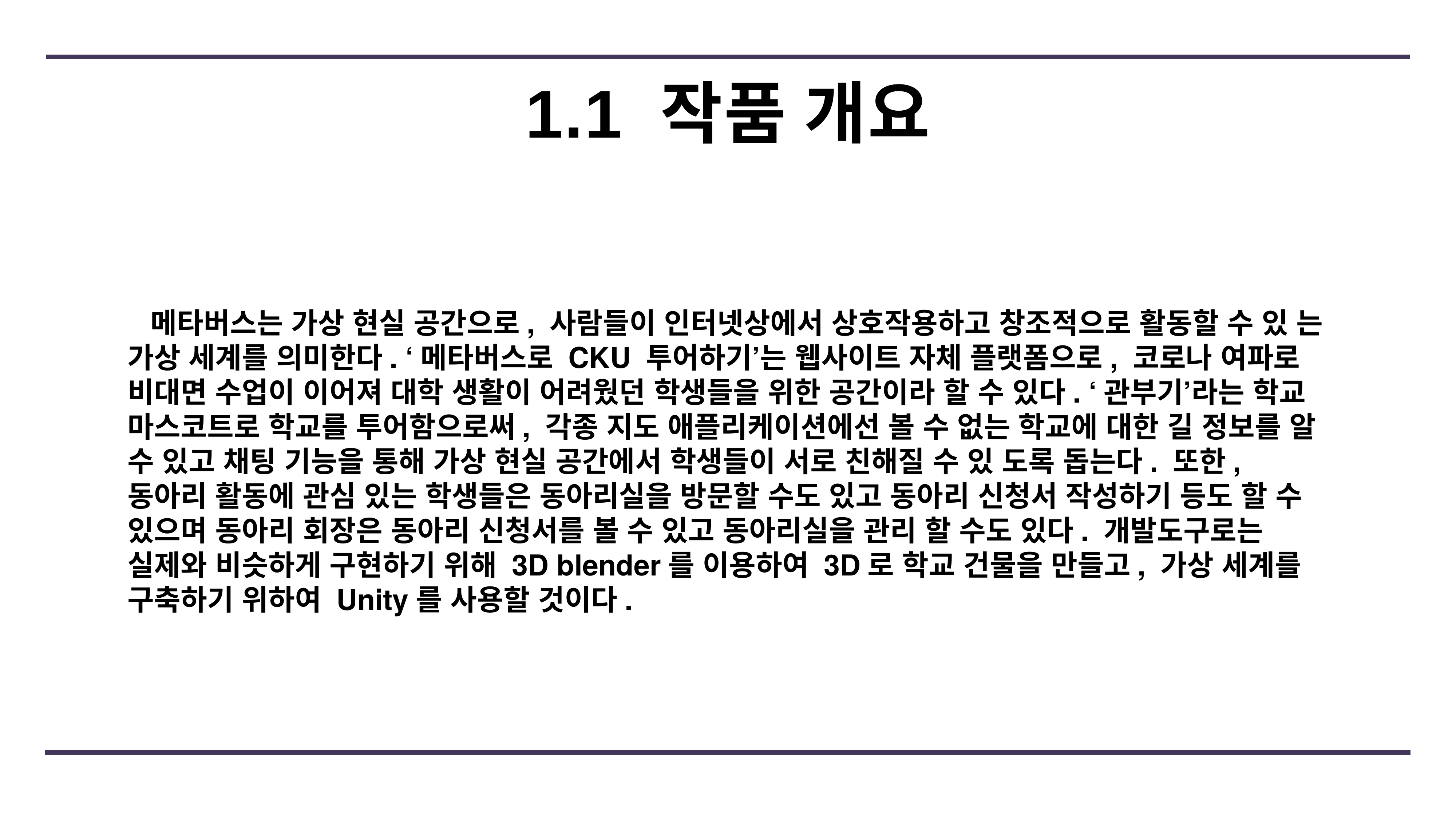

# 1.1 작품 개요
  메타버스는 가상 현실 공간으로, 사람들이 인터넷상에서 상호작용하고 창조적으로 활동할 수 있 는 가상 세계를 의미한다. ‘메타버스로 CKU 투어하기’는 웹사이트 자체 플랫폼으로, 코로나 여파로 비대면 수업이 이어져 대학 생활이 어려웠던 학생들을 위한 공간이라 할 수 있다. ‘관부기’라는 학교 마스코트로 학교를 투어함으로써, 각종 지도 애플리케이션에선 볼 수 없는 학교에 대한 길 정보를 알 수 있고 채팅 기능을 통해 가상 현실 공간에서 학생들이 서로 친해질 수 있 도록 돕는다. 또한, 동아리 활동에 관심 있는 학생들은 동아리실을 방문할 수도 있고 동아리 신청서 작성하기 등도 할 수 있으며 동아리 회장은 동아리 신청서를 볼 수 있고 동아리실을 관리 할 수도 있다. 개발도구로는 실제와 비슷하게 구현하기 위해 3D blender를 이용하여 3D로 학교 건물을 만들고, 가상 세계를 구축하기 위하여 Unity를 사용할 것이다.